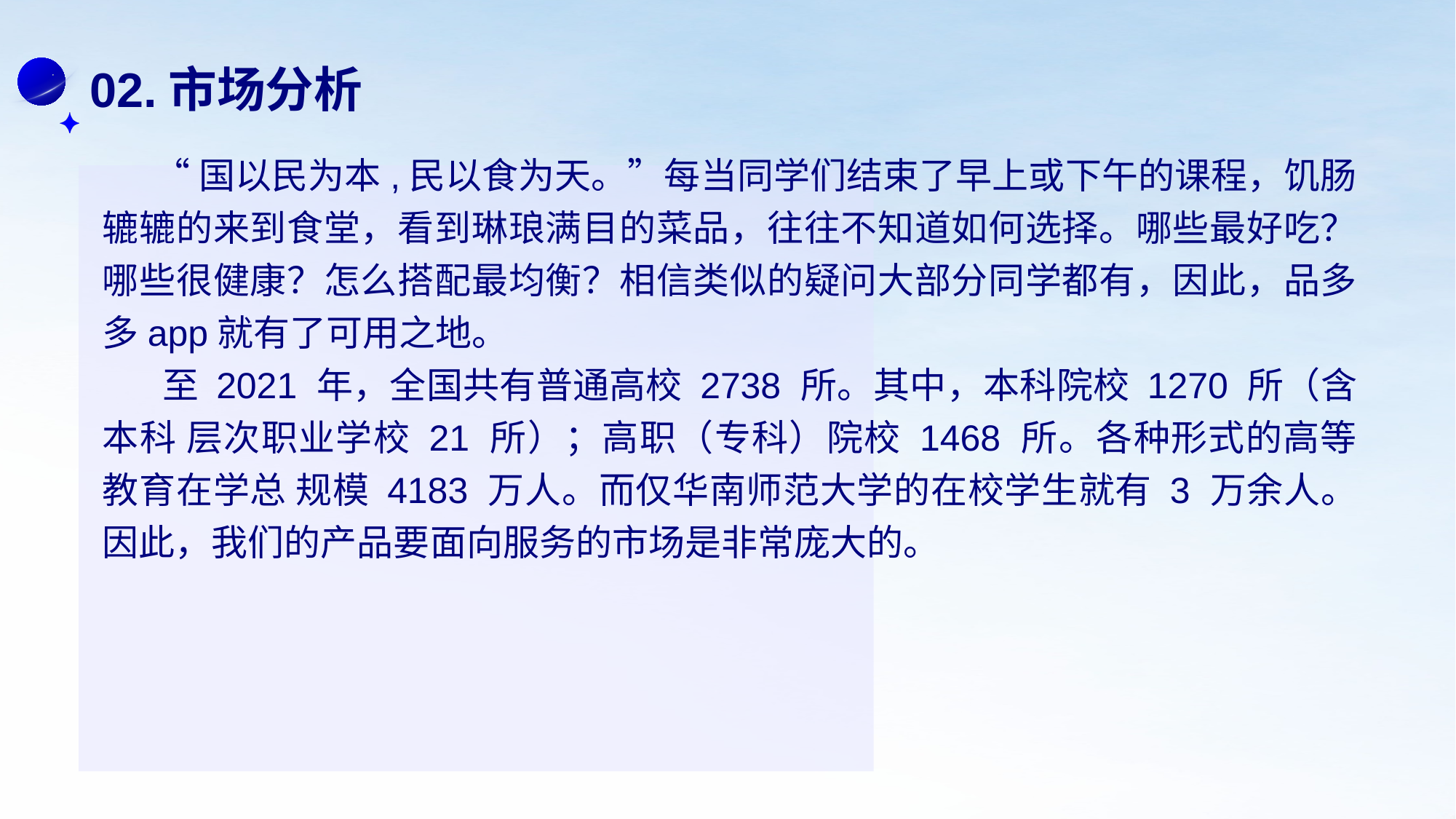

02.市场分析
             “国以民为本,民以食为天。”每当同学们结束了早上或下午的课程，饥肠辘辘的来到食堂，看到琳琅满目的菜品，往往不知道如何选择。哪些最好吃？哪些很健康？怎么搭配最均衡？相信类似的疑问大部分同学都有，因此，品多多app就有了可用之地。
      至 2021 年，全国共有普通高校 2738 所。其中，本科院校 1270 所（含本科 层次职业学校 21 所）；高职（专科）院校 1468 所。各种形式的高等教育在学总 规模 4183 万人。而仅华南师范大学的在校学生就有 3 万余人。因此，我们的产品要面向服务的市场是非常庞大的。